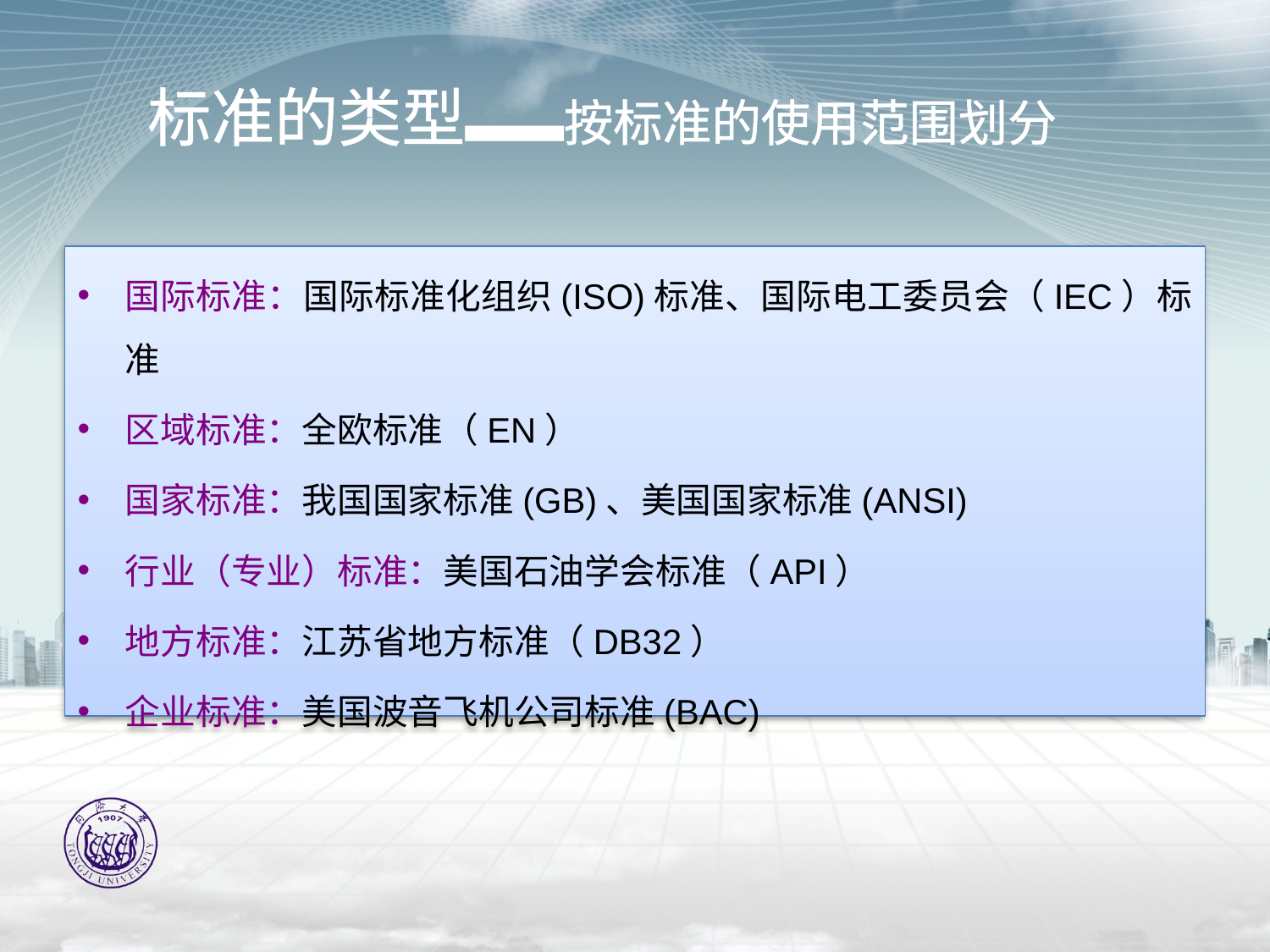

# 标准的类型▬▬按标准的使用范围划分
国际标准：国际标准化组织(ISO)标准、国际电工委员会（IEC）标准
区域标准：全欧标准（EN）
国家标准：我国国家标准(GB)、美国国家标准(ANSI)
行业（专业）标准：美国石油学会标准（API）
地方标准：江苏省地方标准（DB32）
企业标准：美国波音飞机公司标准(BAC)